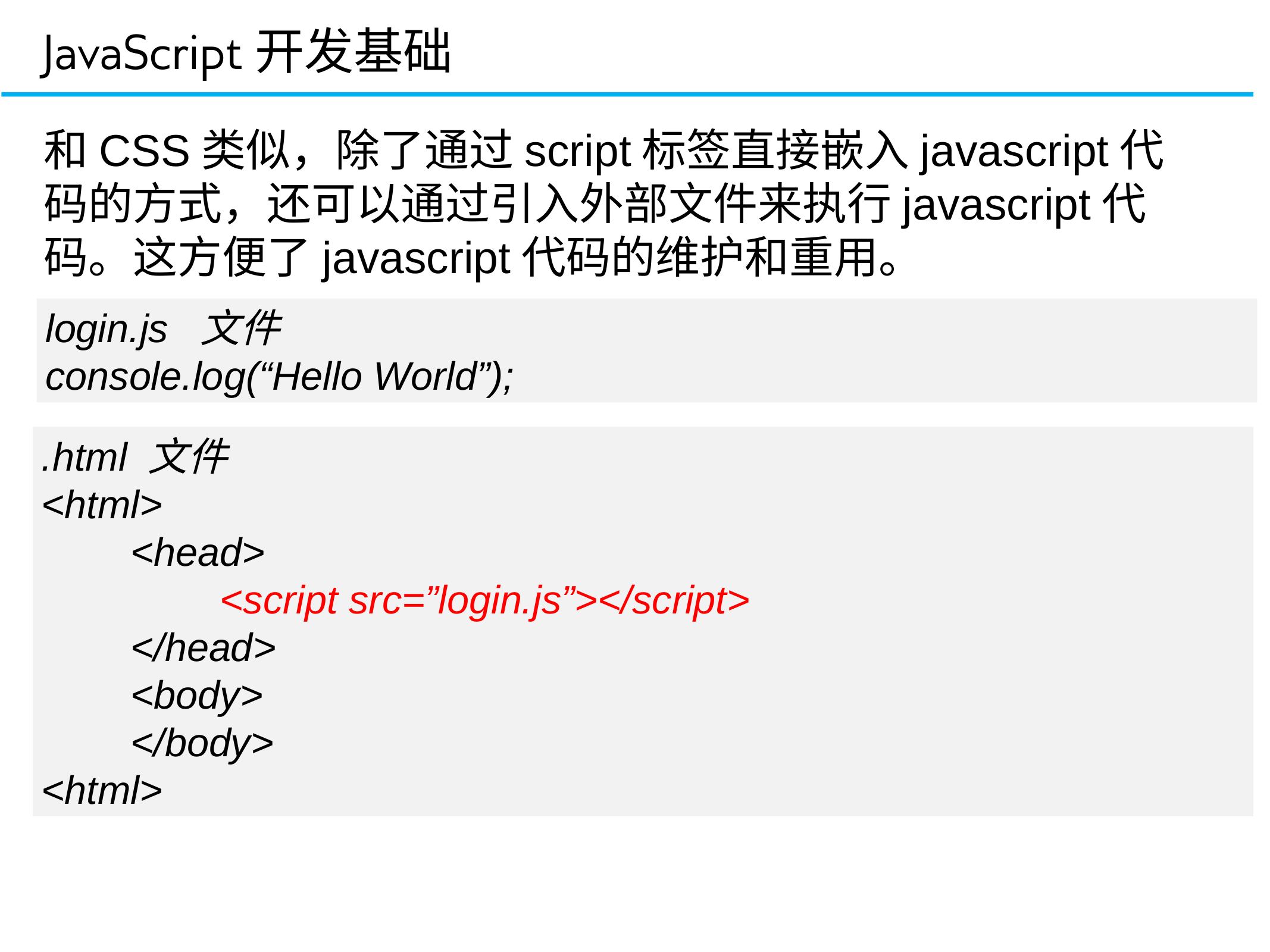

JavaScript开发基础

和CSS类似，除了通过script标签直接嵌入javascript代码的方式，还可以通过引入外部文件来执行javascript代码。这方便了javascript代码的维护和重用。
login.js  文件
console.log(“Hello World”);
.html 文件
<html>
	<head>
		<script src=”login.js”></script>
	</head>
	<body>
	</body>
<html>